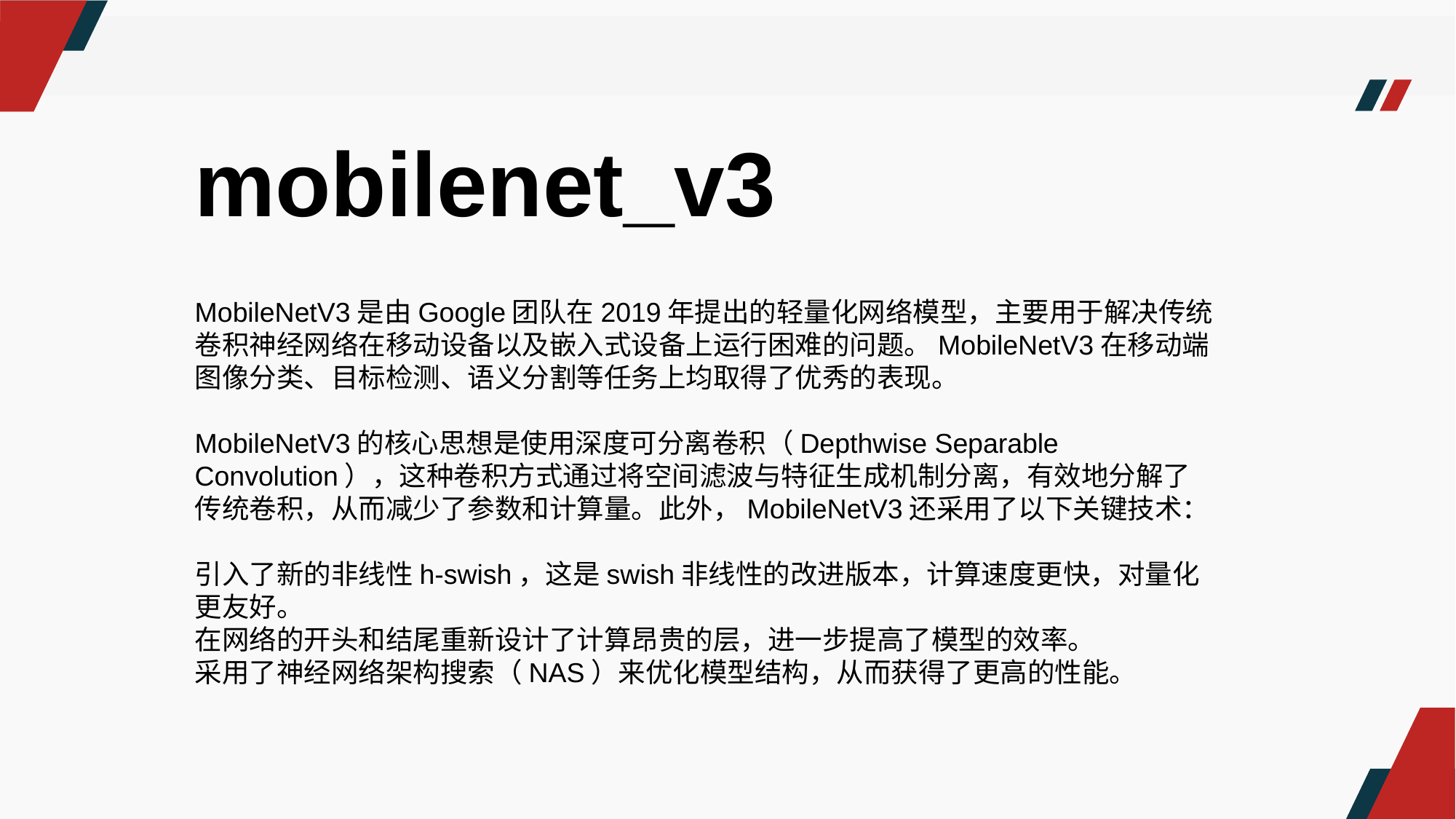

mobilenet_v3
MobileNetV3是由Google团队在2019年提出的轻量化网络模型，主要用于解决传统卷积神经网络在移动设备以及嵌入式设备上运行困难的问题。MobileNetV3在移动端图像分类、目标检测、语义分割等任务上均取得了优秀的表现。

MobileNetV3的核心思想是使用深度可分离卷积（Depthwise Separable Convolution），这种卷积方式通过将空间滤波与特征生成机制分离，有效地分解了传统卷积，从而减少了参数和计算量。此外，MobileNetV3还采用了以下关键技术：

引入了新的非线性h-swish，这是swish非线性的改进版本，计算速度更快，对量化更友好。
在网络的开头和结尾重新设计了计算昂贵的层，进一步提高了模型的效率。
采用了神经网络架构搜索（NAS）来优化模型结构，从而获得了更高的性能。